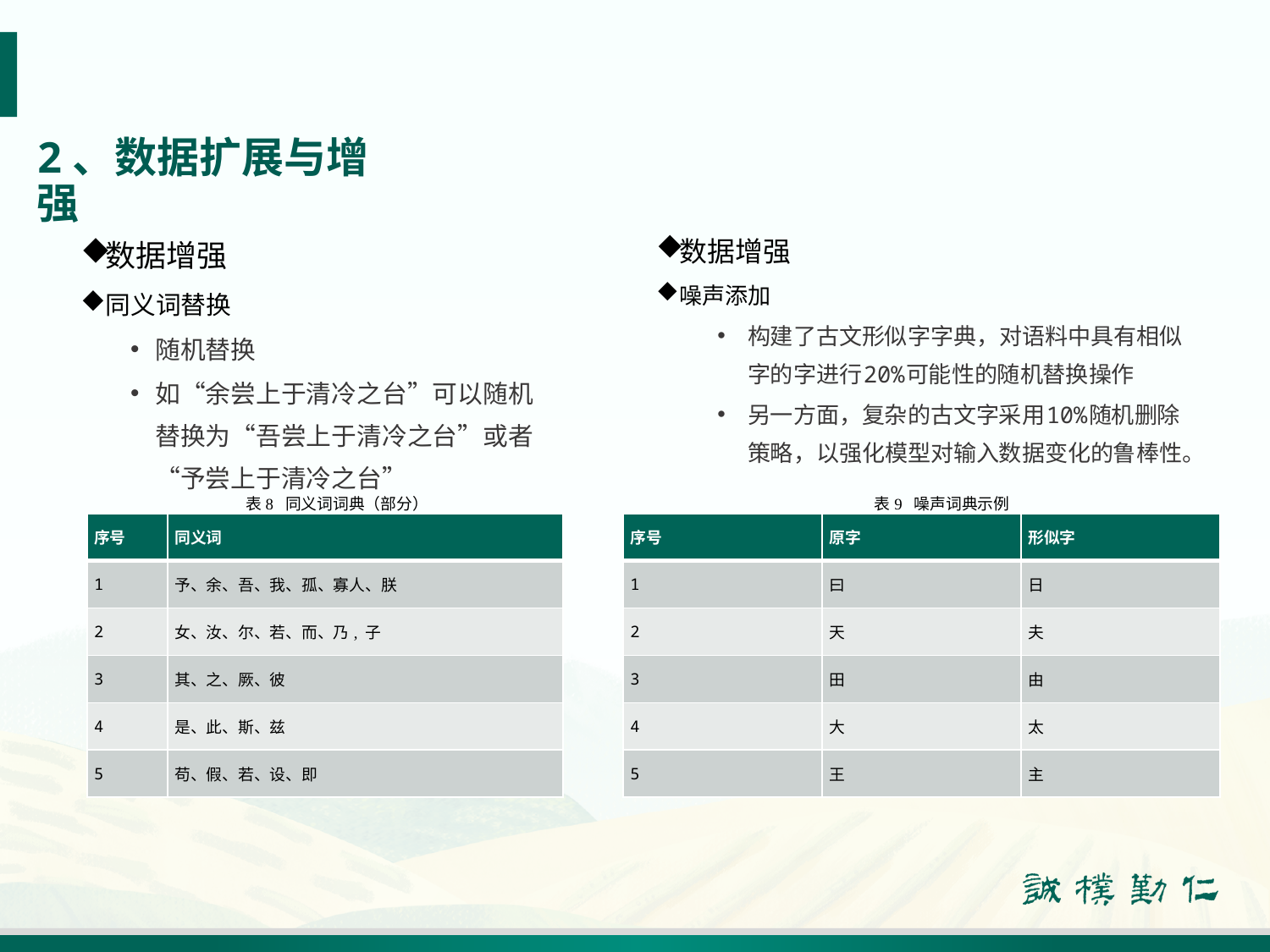

# 2、数据扩展与增强
数据增强
同义词替换
随机替换
如“余尝上于清冷之台”可以随机替换为“吾尝上于清冷之台”或者“予尝上于清冷之台”
数据增强
噪声添加
构建了古文形似字字典，对语料中具有相似字的字进行20%可能性的随机替换操作
另一方面，复杂的古文字采用10%随机删除策略，以强化模型对输入数据变化的鲁棒性。
表8  同义词词典（部分）
表9  噪声词典示例
| 序号 | 原字 | 形似字 |
| --- | --- | --- |
| 1 | 曰 | 日 |
| 2 | 天 | 夫 |
| 3 | 田 | 由 |
| 4 | 大 | 太 |
| 5 | 王 | 主 |
| 序号 | 同义词 |
| --- | --- |
| 1 | 予、余、吾、我、孤、寡人、朕 |
| 2 | 女、汝、尔、若、而、乃, 子 |
| 3 | 其、之、厥、彼 |
| 4 | 是、此、斯、兹 |
| 5 | 苟、假、若、设、即 |